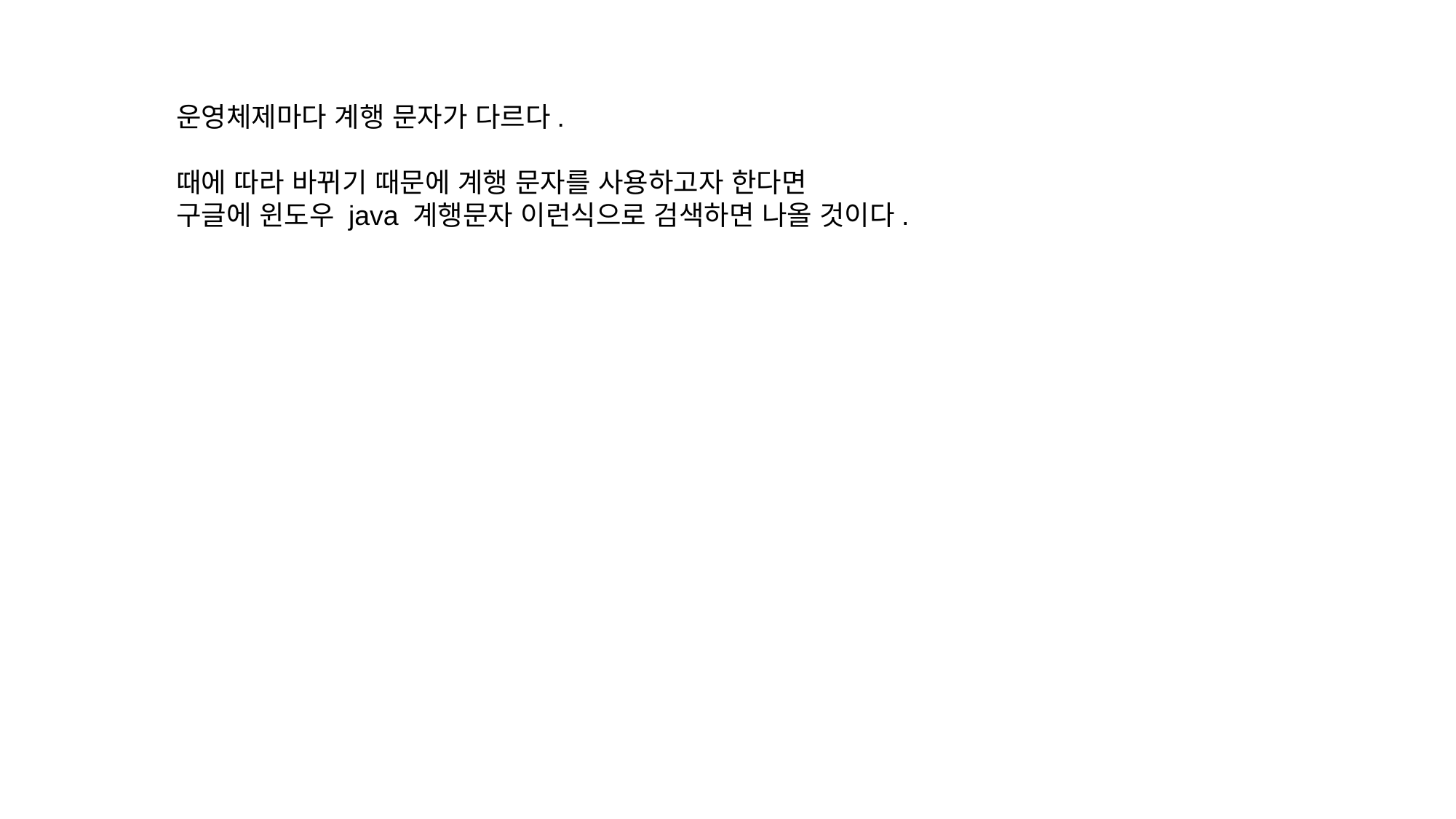

운영체제마다 계행 문자가 다르다.

때에 따라 바뀌기 때문에 계행 문자를 사용하고자 한다면
구글에 윈도우 java 계행문자 이런식으로 검색하면 나올 것이다.